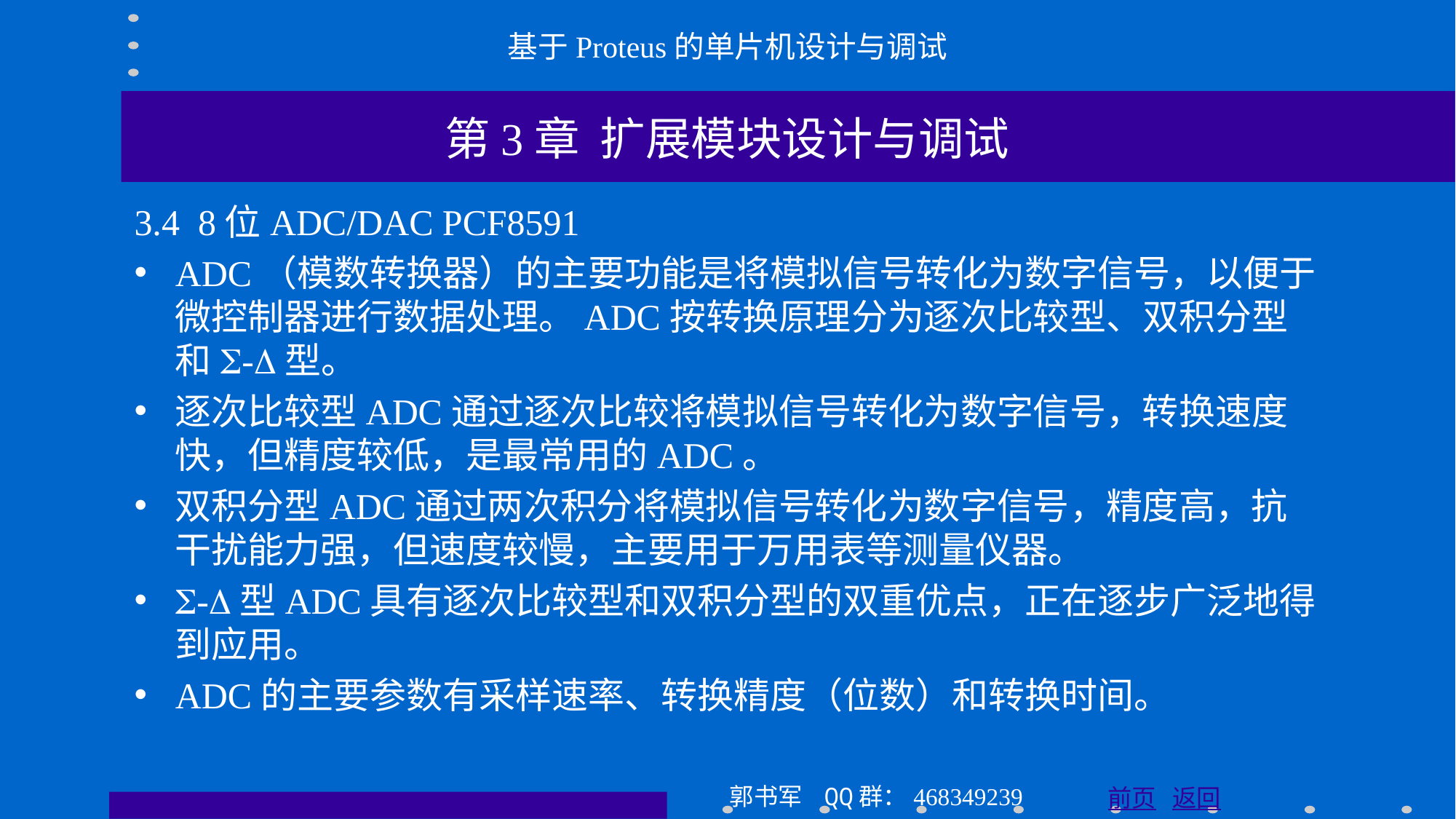

基于Proteus的单片机设计与调试
第3章  扩展模块设计与调试
3.4  8位ADC/DAC PCF8591
ADC（模数转换器）的主要功能是将模拟信号转化为数字信号，以便于微控制器进行数据处理。ADC按转换原理分为逐次比较型、双积分型和Σ-Δ型。
逐次比较型ADC通过逐次比较将模拟信号转化为数字信号，转换速度快，但精度较低，是最常用的ADC。
双积分型ADC通过两次积分将模拟信号转化为数字信号，精度高，抗干扰能力强，但速度较慢，主要用于万用表等测量仪器。
Σ-Δ型ADC具有逐次比较型和双积分型的双重优点，正在逐步广泛地得到应用。
ADC的主要参数有采样速率、转换精度（位数）和转换时间。

郭书军   QQ群：468349239
前页   返回